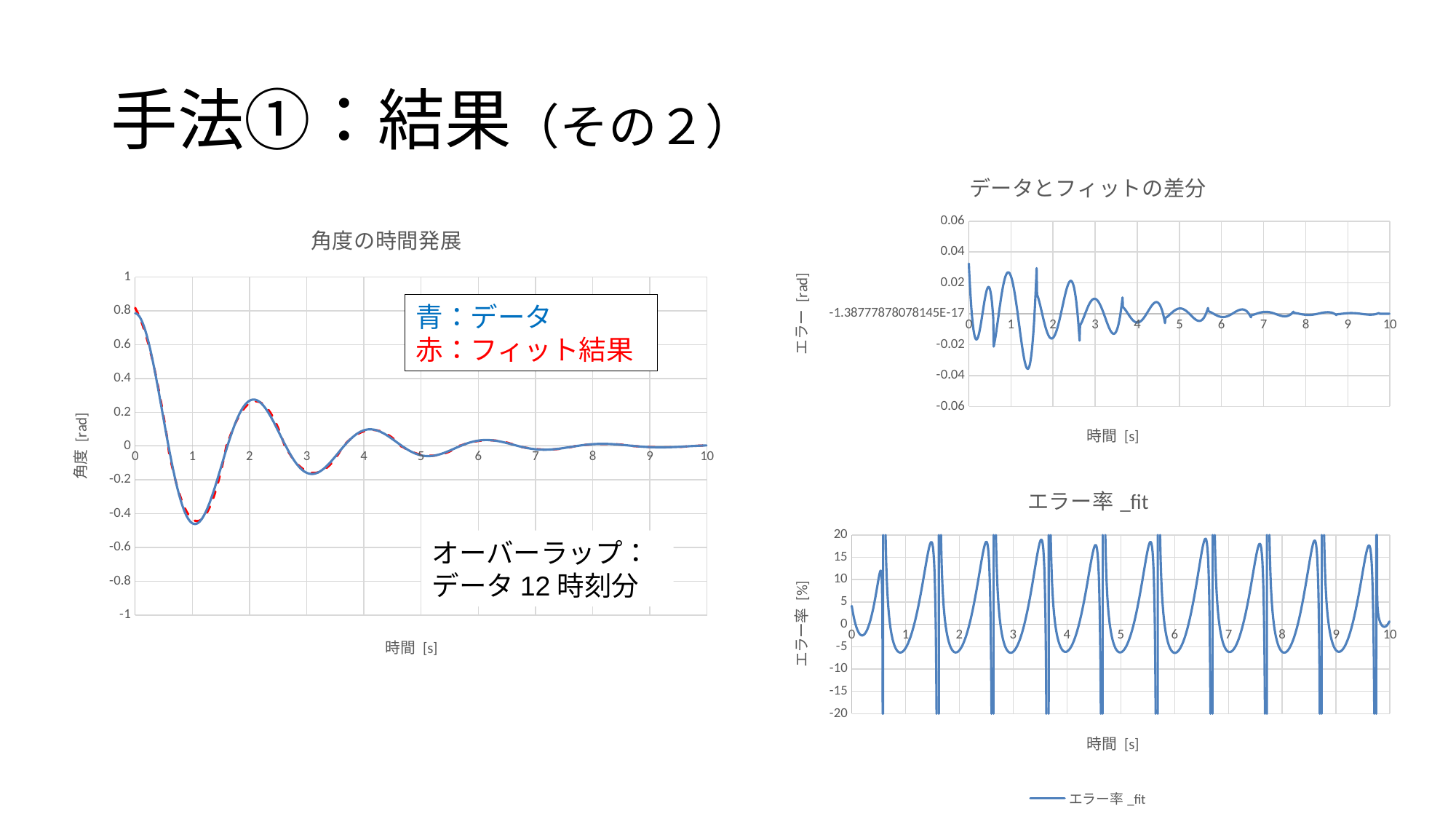

# 手法①：結果（その２）

### Chart: データとフィットの差分

| Category | 差_fit |
|---|---|

### Chart: 角度の時間発展

| Category | theta | theta_fitting |
|---|---|---|
青：データ
赤：フィット結果

### Chart:

| Category | エラー率_fit |
|---|---|
オーバーラップ：
データ12時刻分